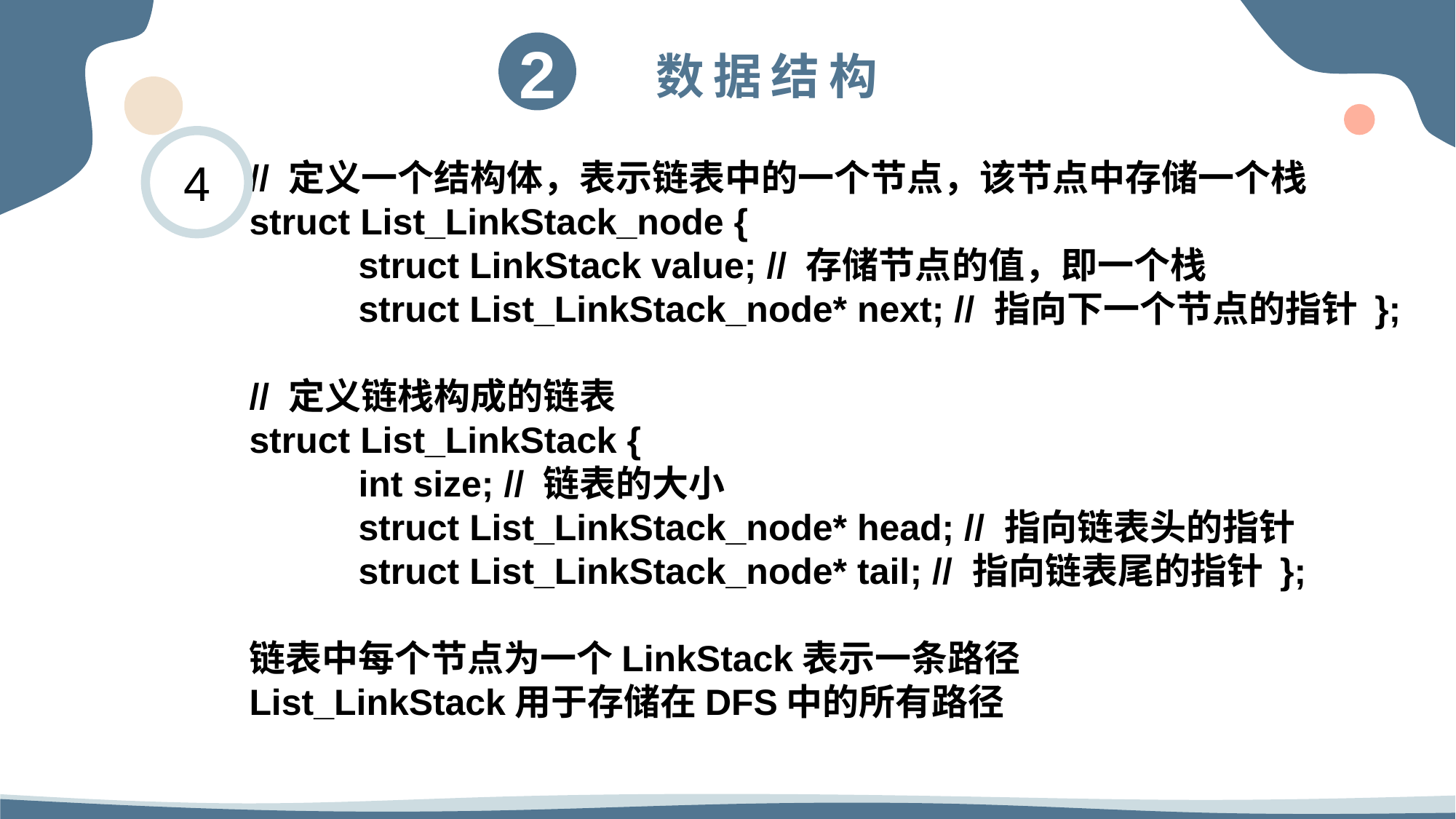

4
// 定义一个结构体，表示链表中的一个节点，该节点中存储一个栈
struct List_LinkStack_node {
	struct LinkStack value; // 存储节点的值，即一个栈
	struct List_LinkStack_node* next; // 指向下一个节点的指针 };

// 定义链栈构成的链表
struct List_LinkStack {
	int size; // 链表的大小
	struct List_LinkStack_node* head; // 指向链表头的指针
	struct List_LinkStack_node* tail; // 指向链表尾的指针 };

链表中每个节点为一个LinkStack表示一条路径
List_LinkStack用于存储在DFS中的所有路径